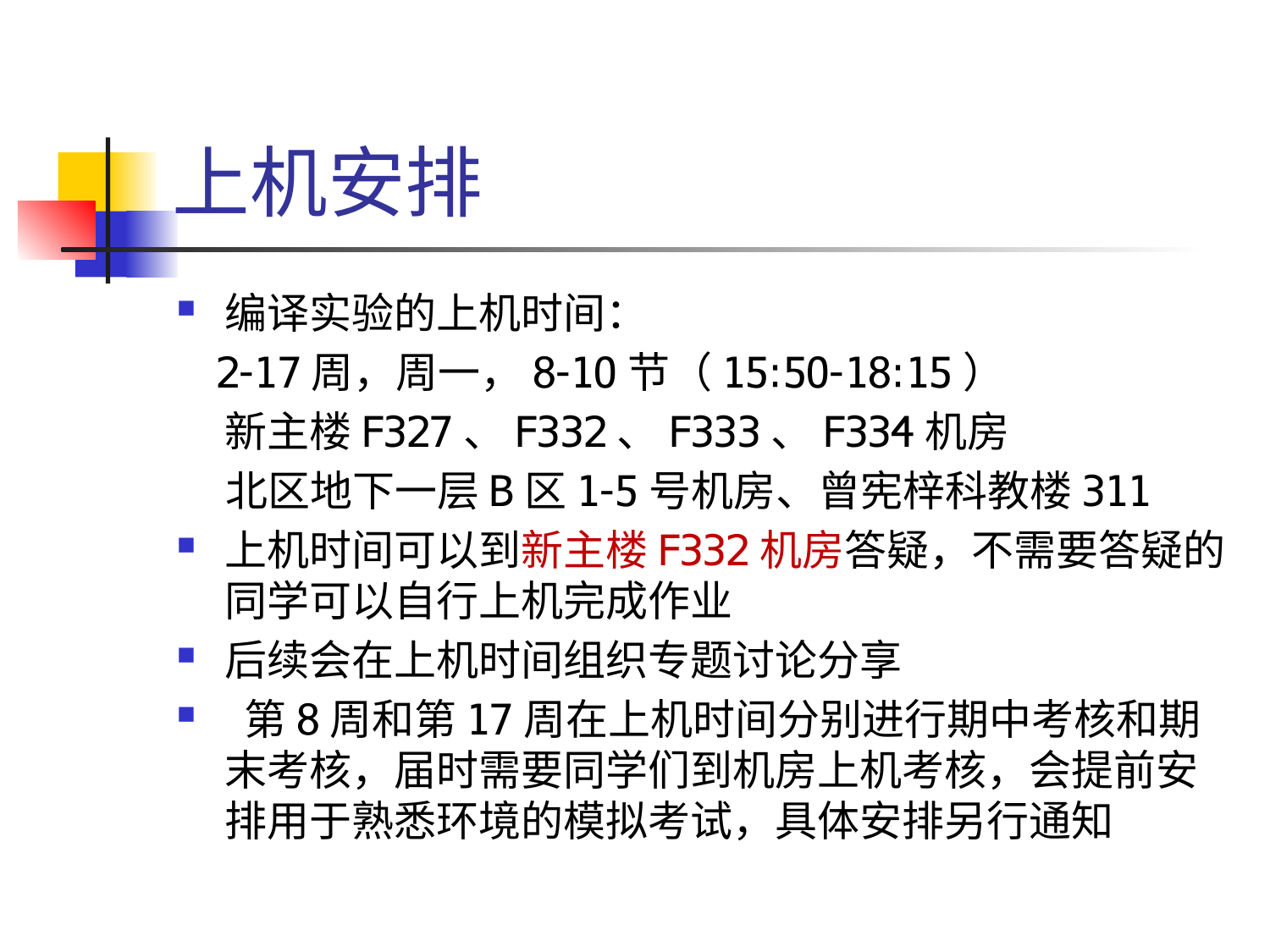

# 上机安排
编译实验的上机时间：
   2-17周，周一，8-10节（15:50-18:15）
	新主楼F327、F332、F333、F334机房
    北区地下一层B区1-5号机房、曾宪梓科教楼311
上机时间可以到新主楼F332机房答疑，不需要答疑的同学可以自行上机完成作业
后续会在上机时间组织专题讨论分享
 第8周和第17周在上机时间分别进行期中考核和期末考核，届时需要同学们到机房上机考核，会提前安排用于熟悉环境的模拟考试，具体安排另行通知